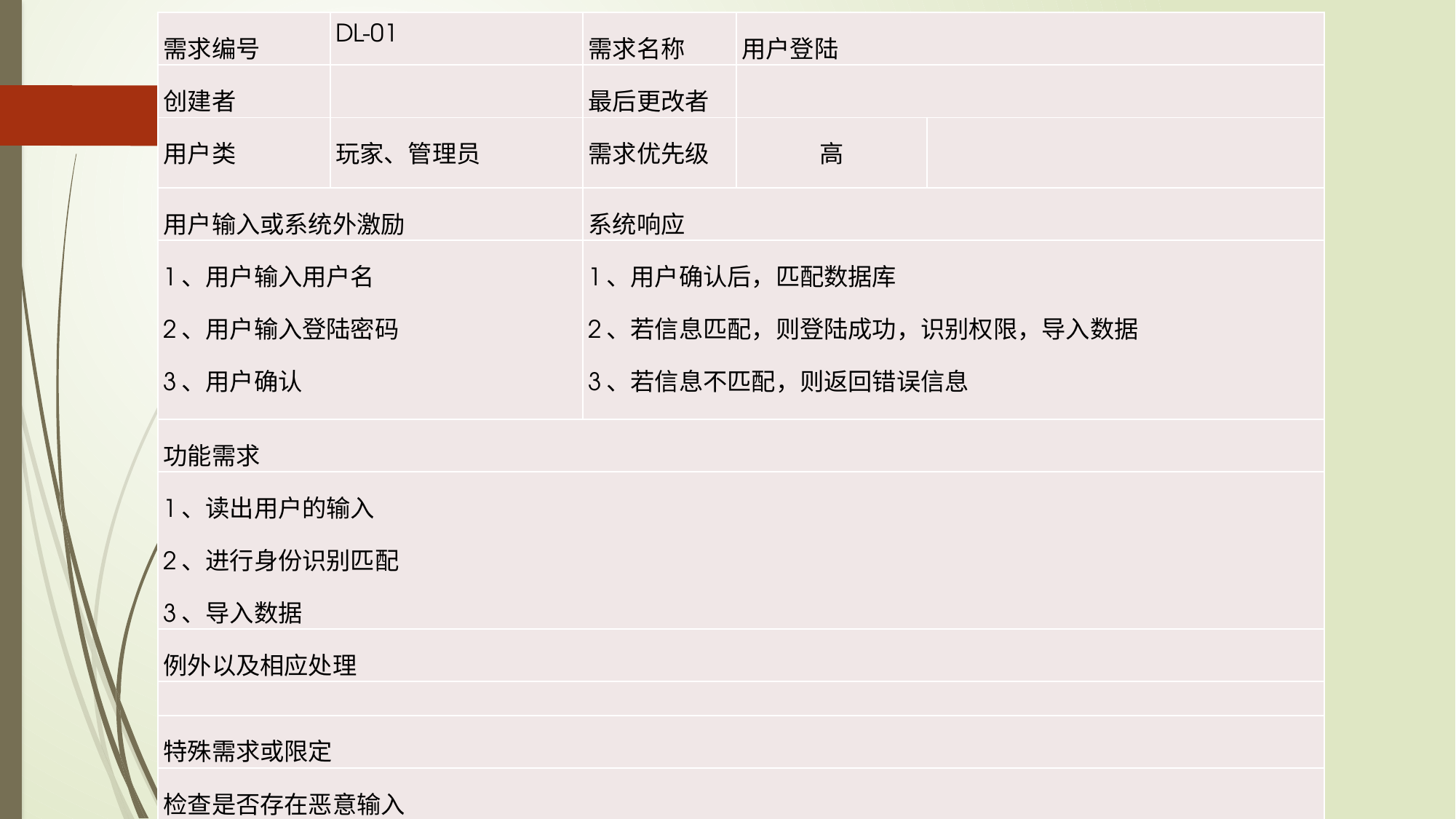

| 需求编号 | DL-01 |  | 需求名称 | 用户登陆 |  |
| --- | --- | --- | --- | --- | --- |
| 创建者 |  |  | 最后更改者 |  |  |
| 用户类 | 玩家、管理员 |  | 需求优先级 | 高 |  |
| 用户输入或系统外激励 |  |  | 系统响应 |  |  |
| 1、用户输入用户名 2、用户输入登陆密码 3、用户确认 |  |  | 1、用户确认后，匹配数据库 2、若信息匹配，则登陆成功，识别权限，导入数据 3、若信息不匹配，则返回错误信息 |  |  |
| 功能需求 |  |  |  |  |  |
| 1、读出用户的输入 2、进行身份识别匹配 3、导入数据 |  |  |  |  |  |
| 例外以及相应处理 |  |  |  |  |  |
|  |  |  |  |  |  |
| 特殊需求或限定 |  |  |  |  |  |
| 检查是否存在恶意输入 |  |  |  |  |  |
| 调用的功能 |  | 操作成功后调用操作日志记录功能 |  |  |  |
| 注释和说明 |  |  |  |  |  |